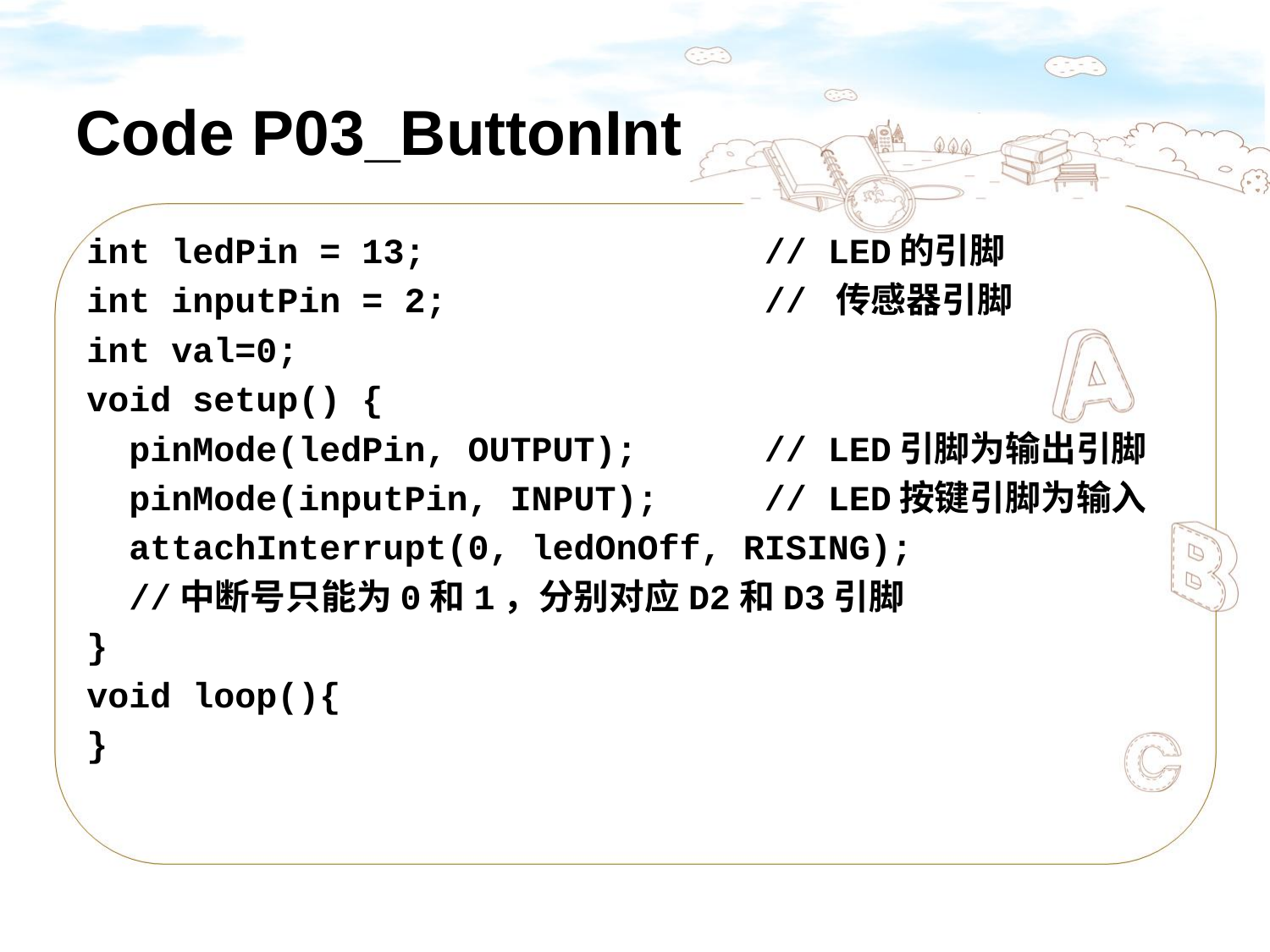

# Code P03_ButtonInt
int ledPin = 13;                // LED的引脚
int inputPin = 2;               // 传感器引脚
int val=0;
void setup() {
  pinMode(ledPin, OUTPUT);      // LED引脚为输出引脚
  pinMode(inputPin, INPUT);     // LED按键引脚为输入
  attachInterrupt(0, ledOnOff, RISING);
  //中断号只能为0和1，分别对应D2和D3引脚
}
void loop(){
}